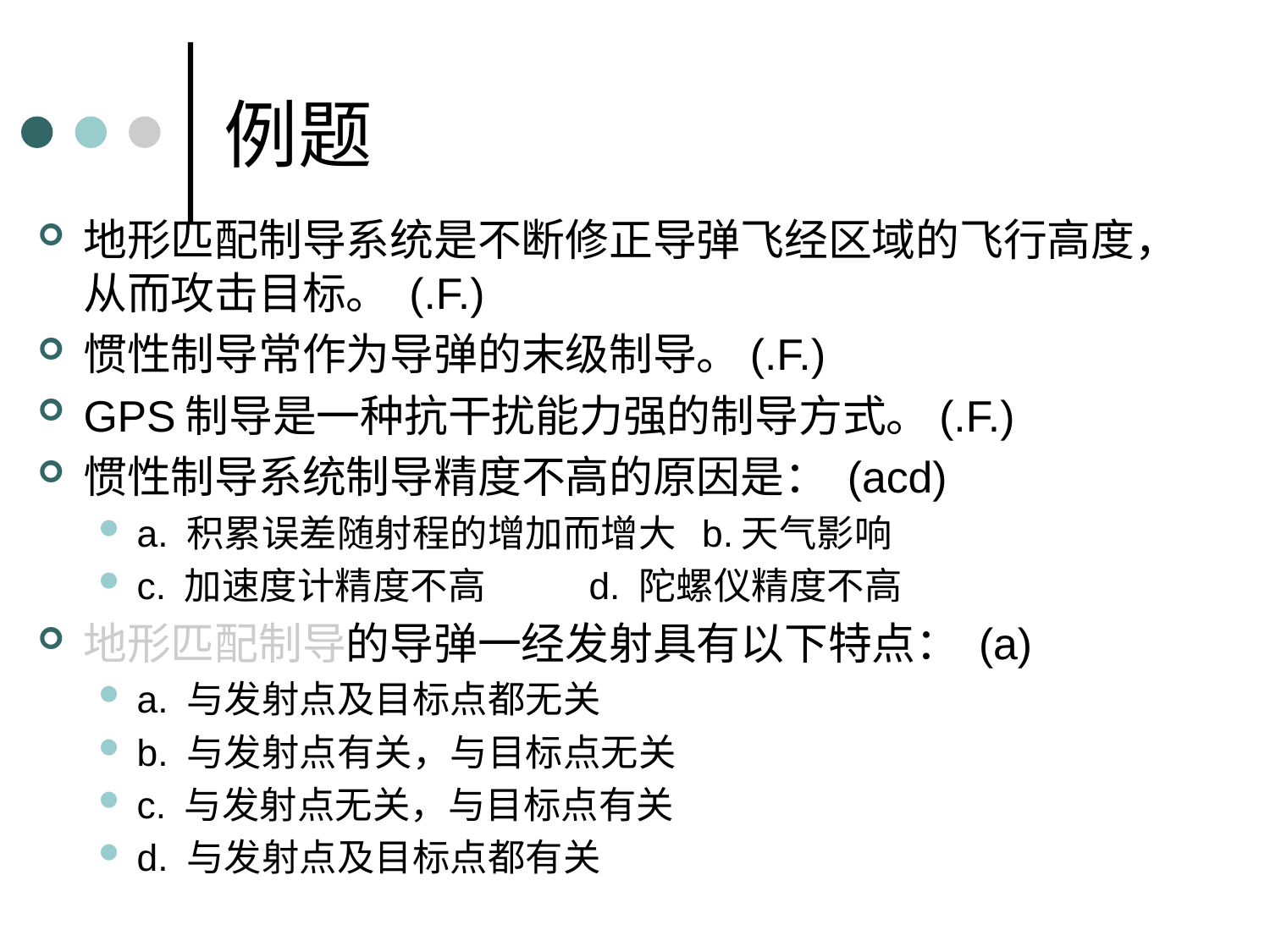

# 例题
地形匹配制导系统是不断修正导弹飞经区域的飞行高度，从而攻击目标。 (.F.)
惯性制导常作为导弹的末级制导。(.F.)
GPS制导是一种抗干扰能力强的制导方式。(.F.)
惯性制导系统制导精度不高的原因是： (acd)
a. 积累误差随射程的增加而增大	b.天气影响
c. 加速度计精度不高			d. 陀螺仪精度不高
地形匹配制导的导弹一经发射具有以下特点： (a)
a. 与发射点及目标点都无关
b. 与发射点有关，与目标点无关
c. 与发射点无关，与目标点有关
d. 与发射点及目标点都有关